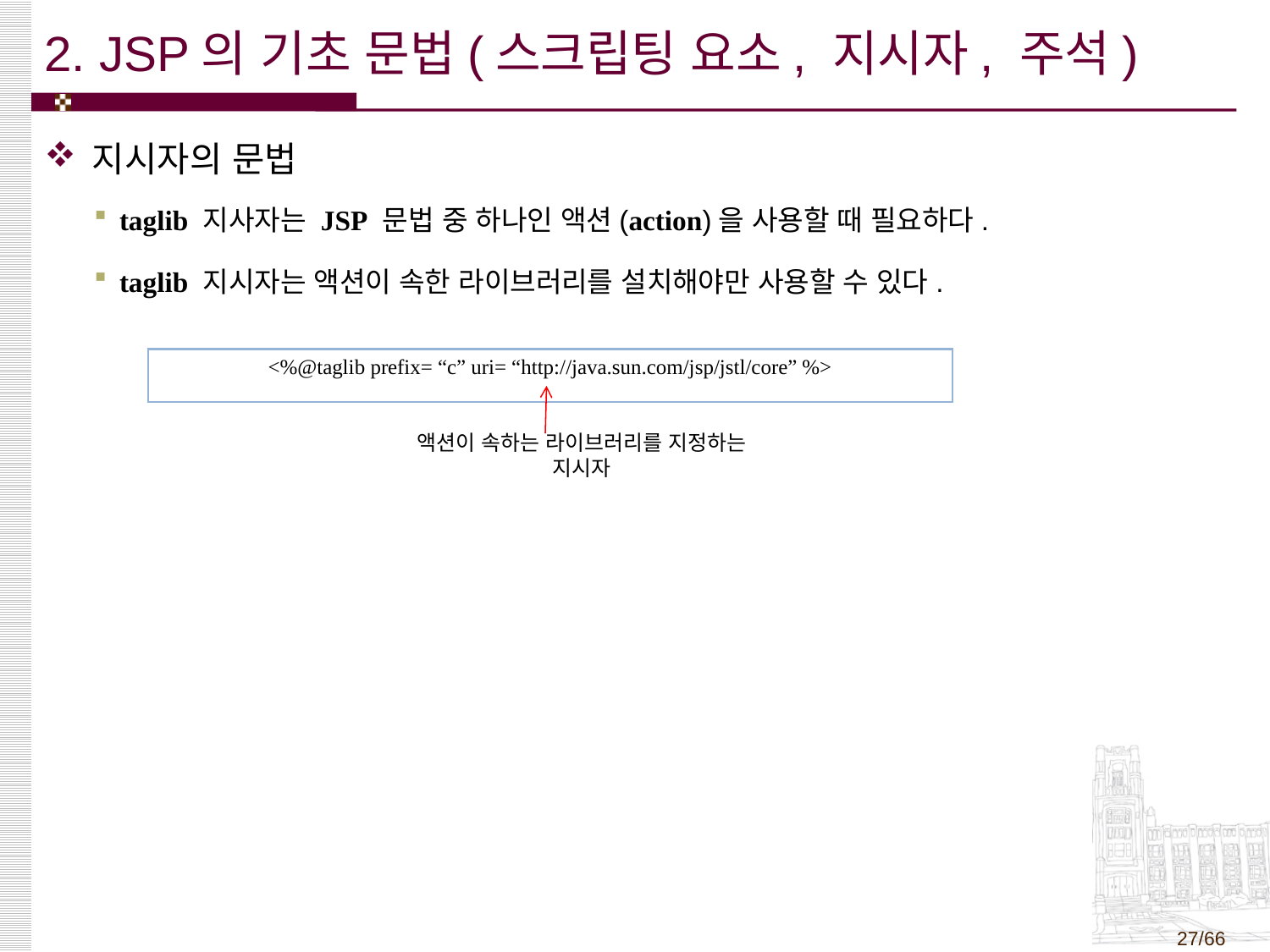

# 2. JSP의 기초 문법(스크립팅 요소, 지시자, 주석)
지시자의 문법
taglib 지사자는 JSP 문법 중 하나인 액션(action)을 사용할 때 필요하다.
taglib 지시자는 액션이 속한 라이브러리를 설치해야만 사용할 수 있다.

| <%@taglib prefix= “c” uri= “http://java.sun.com/jsp/jstl/core” %> |
| --- |
액션이 속하는 라이브러리를 지정하는 지시자